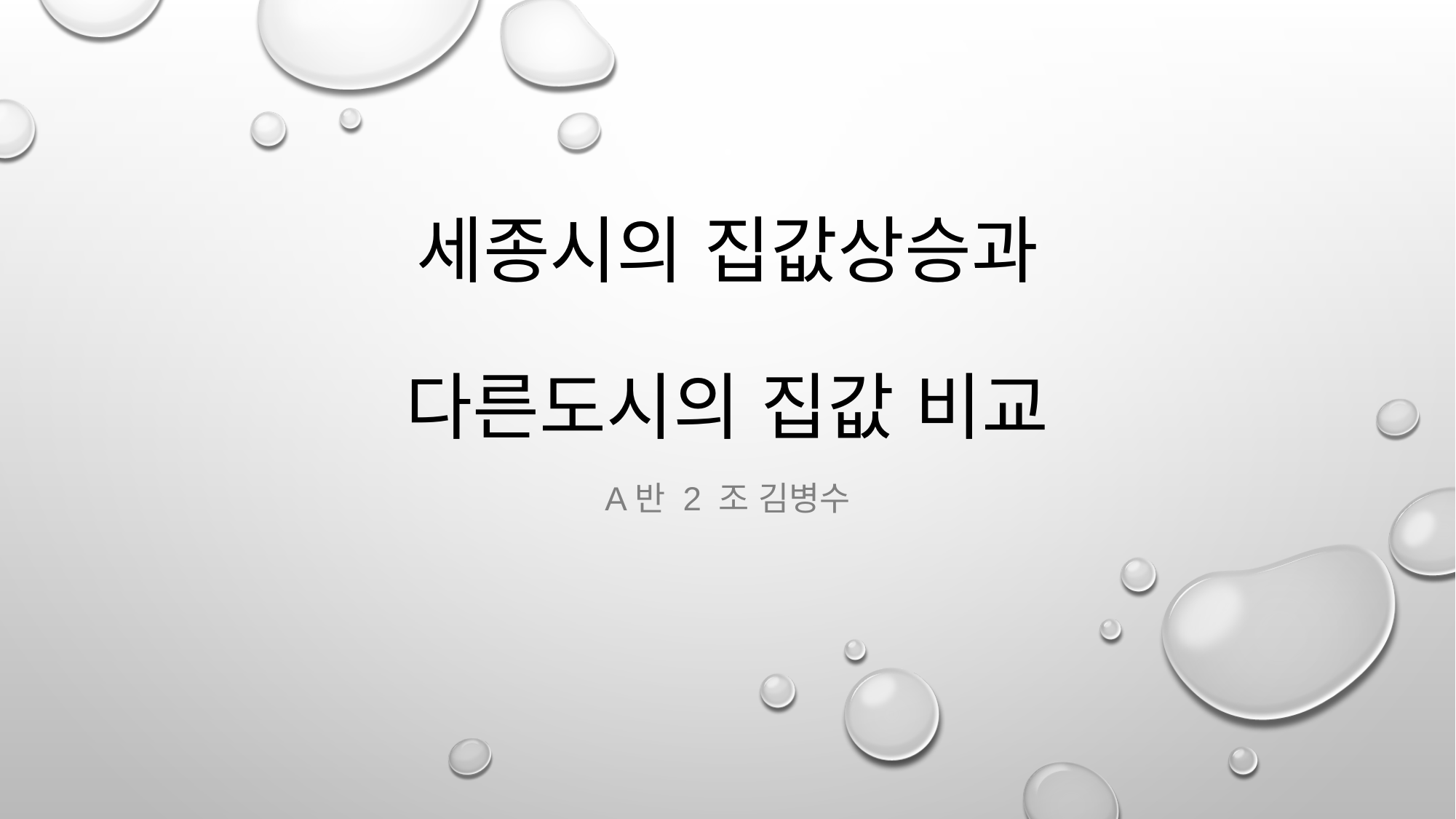

# 세종시의 집값상승과 다른도시의 집값 비교
A반 2 조 김병수